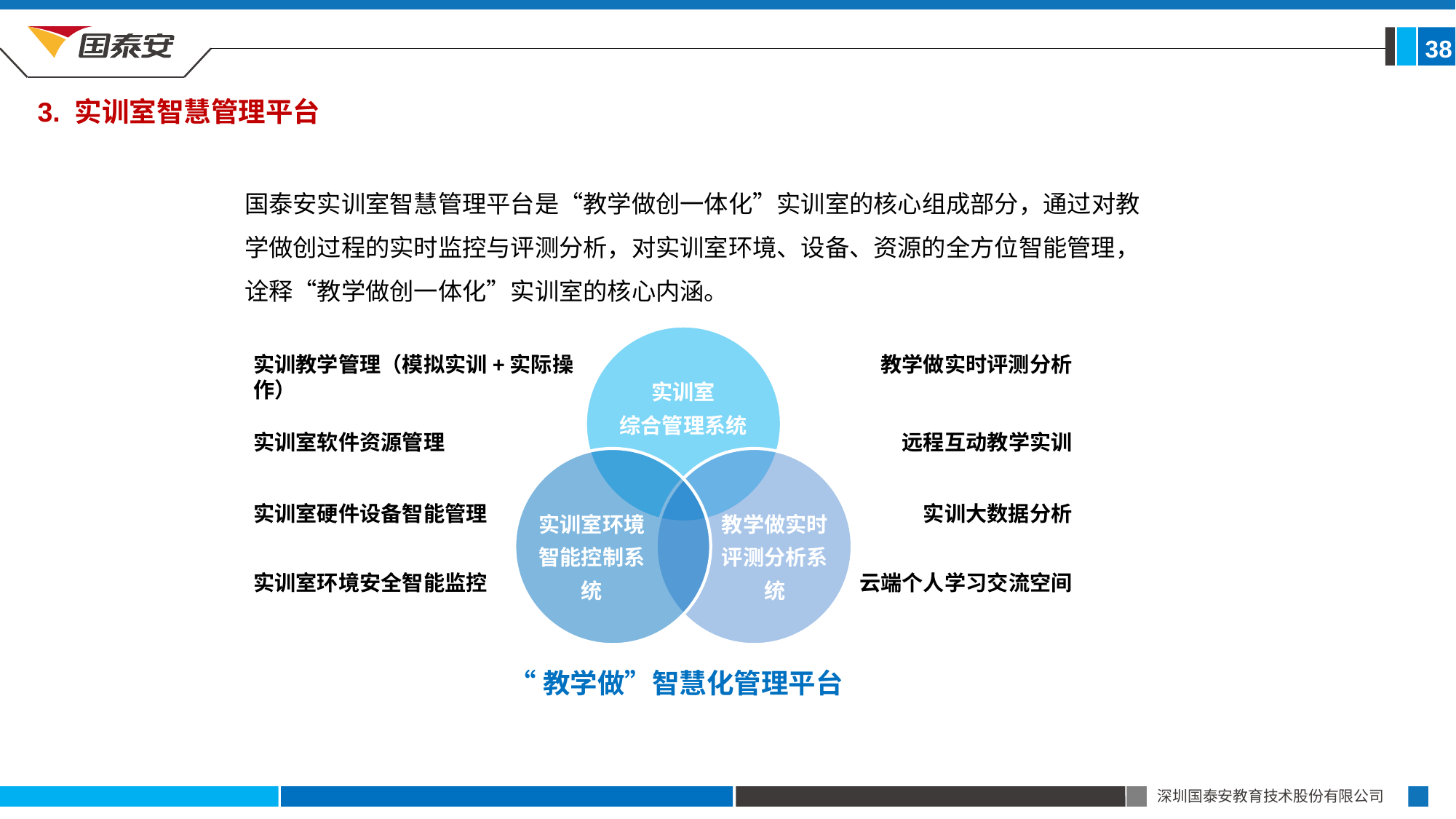

38
3. 实训室智慧管理平台
国泰安实训室智慧管理平台是“教学做创一体化”实训室的核心组成部分，通过对教学做创过程的实时监控与评测分析，对实训室环境、设备、资源的全方位智能管理，诠释“教学做创一体化”实训室的核心内涵。
实训室
综合管理系统
实训室环境
智能控制系统
教学做实时
评测分析系统
实训教学管理（模拟实训+实际操作）
教学做实时评测分析
实训室软件资源管理
远程互动教学实训
实训室硬件设备智能管理
实训大数据分析
实训室环境安全智能监控
云端个人学习交流空间
“教学做”智慧化管理平台